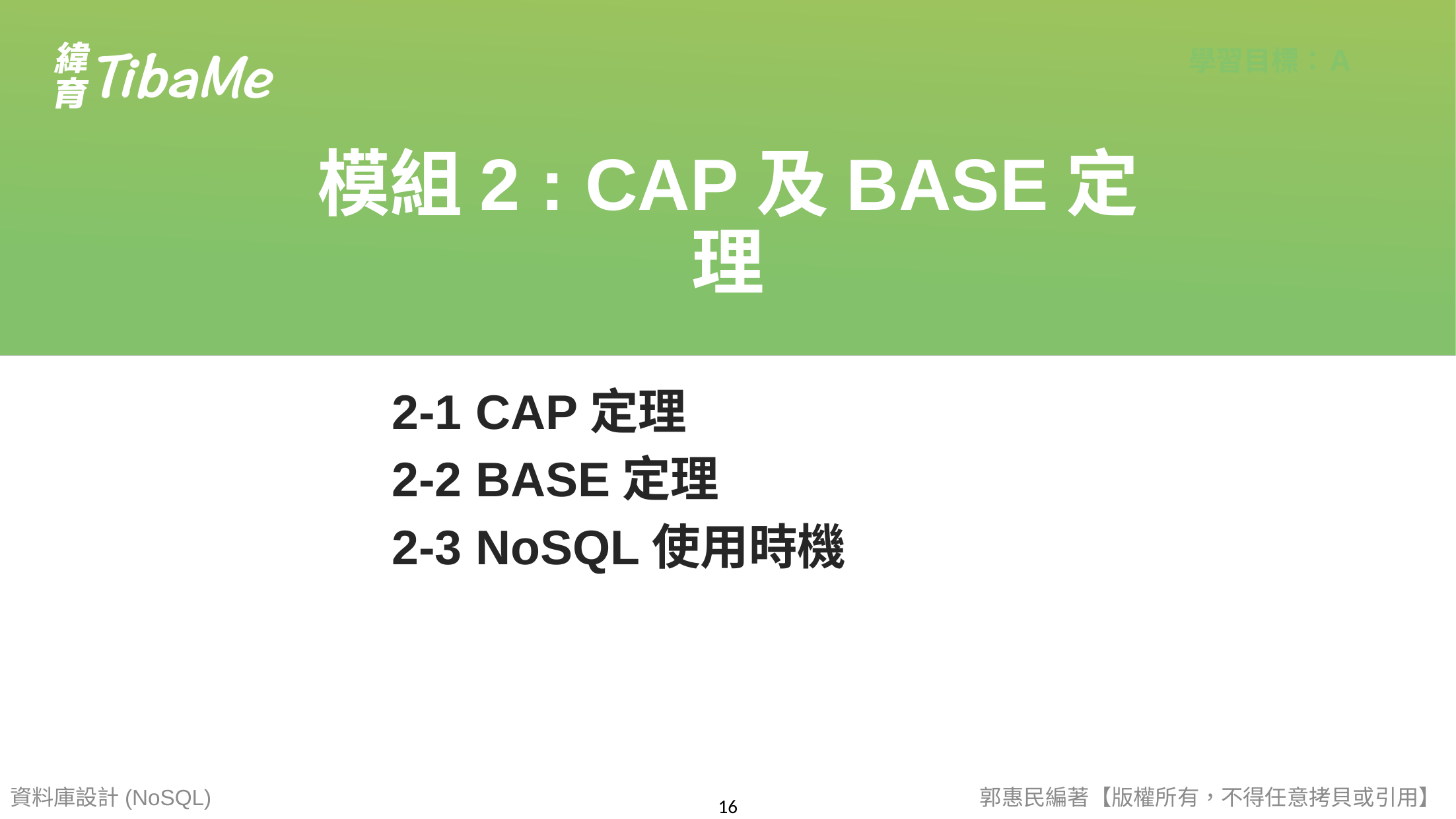

模組2 : CAP及BASE定理
2-1 CAP定理
2-2 BASE定理
2-3 NoSQL使用時機
資料庫設計(NoSQL)
郭惠民編著【版權所有，不得任意拷貝或引用】